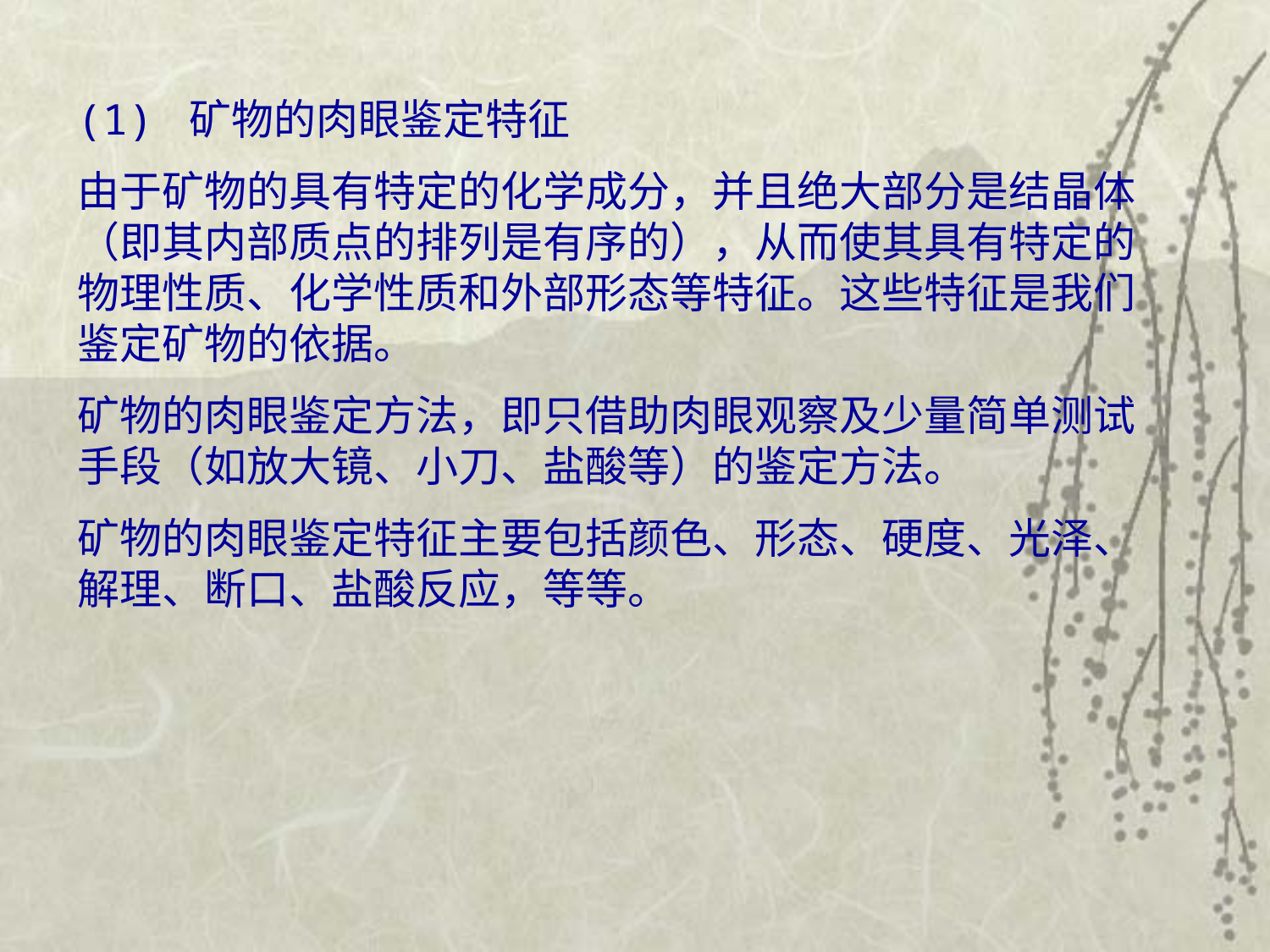

(1) 矿物的肉眼鉴定特征
由于矿物的具有特定的化学成分，并且绝大部分是结晶体（即其内部质点的排列是有序的），从而使其具有特定的物理性质、化学性质和外部形态等特征。这些特征是我们鉴定矿物的依据。
矿物的肉眼鉴定方法，即只借助肉眼观察及少量简单测试手段（如放大镜、小刀、盐酸等）的鉴定方法。
矿物的肉眼鉴定特征主要包括颜色、形态、硬度、光泽、解理、断口、盐酸反应，等等。